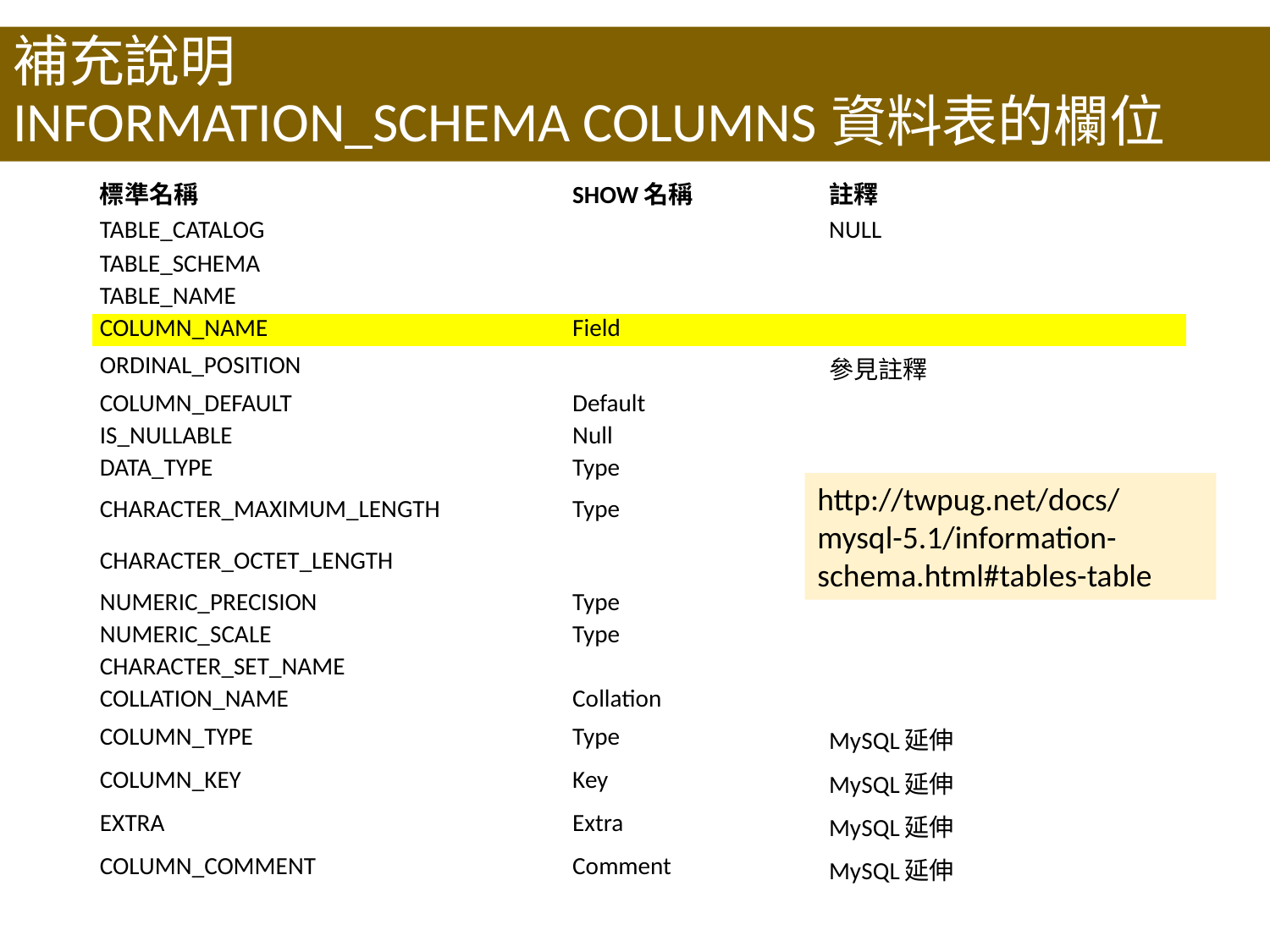

# 補充說明 INFORMATION_SCHEMA COLUMNS資料表的欄位
| 標準名稱 | SHOW名稱 | 註釋 |
| --- | --- | --- |
| TABLE\_CATALOG |  | NULL |
| TABLE\_SCHEMA |  |  |
| TABLE\_NAME |  |  |
| COLUMN\_NAME | Field |  |
| ORDINAL\_POSITION |  | 參見註釋 |
| COLUMN\_DEFAULT | Default |  |
| IS\_NULLABLE | Null |  |
| DATA\_TYPE | Type |  |
| CHARACTER\_MAXIMUM\_LENGTH | Type |  |
| CHARACTER\_OCTET\_LENGTH |  |  |
| NUMERIC\_PRECISION | Type |  |
| NUMERIC\_SCALE | Type |  |
| CHARACTER\_SET\_NAME |  |  |
| COLLATION\_NAME | Collation |  |
| COLUMN\_TYPE | Type | MySQL延伸 |
| COLUMN\_KEY | Key | MySQL延伸 |
| EXTRA | Extra | MySQL延伸 |
| COLUMN\_COMMENT | Comment | MySQL延伸 |
http://twpug.net/docs/mysql-5.1/information-schema.html#tables-table